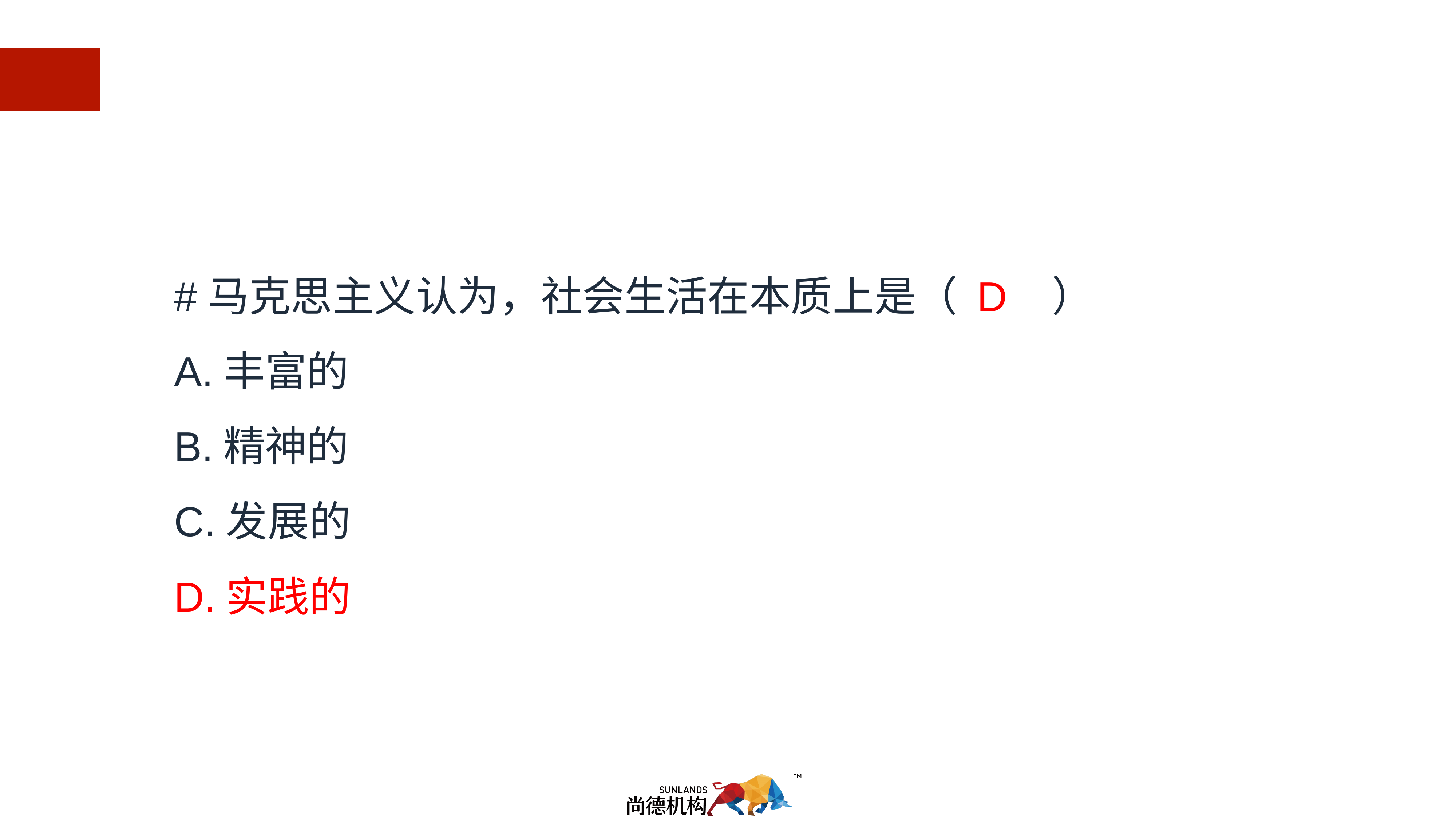

#马克思主义认为，社会生活在本质上是（ D   ）
A.丰富的
B.精神的
C.发展的
D.实践的